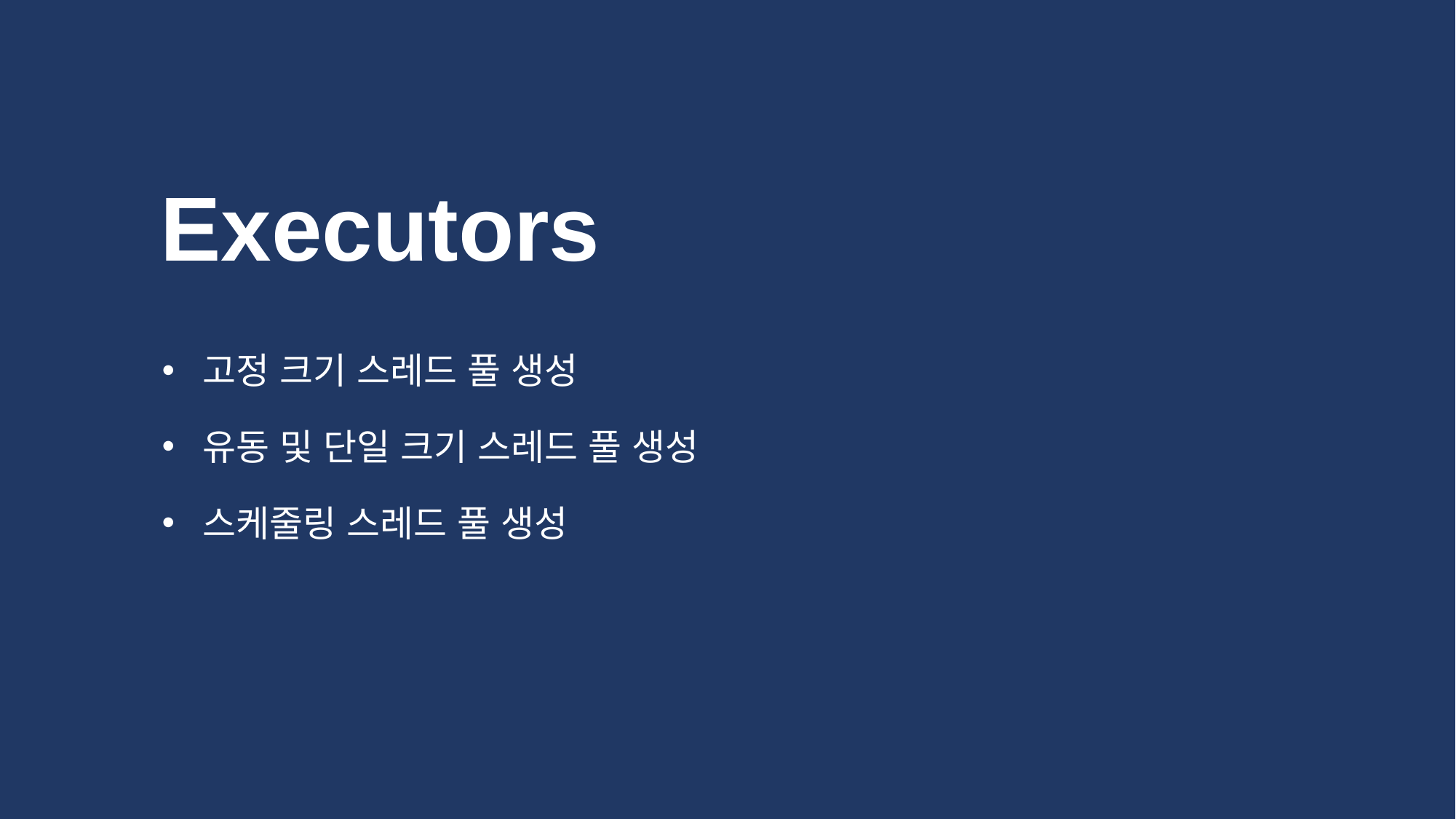

Executors
고정 크기 스레드 풀 생성
유동 및 단일 크기 스레드 풀 생성
스케줄링 스레드 풀 생성